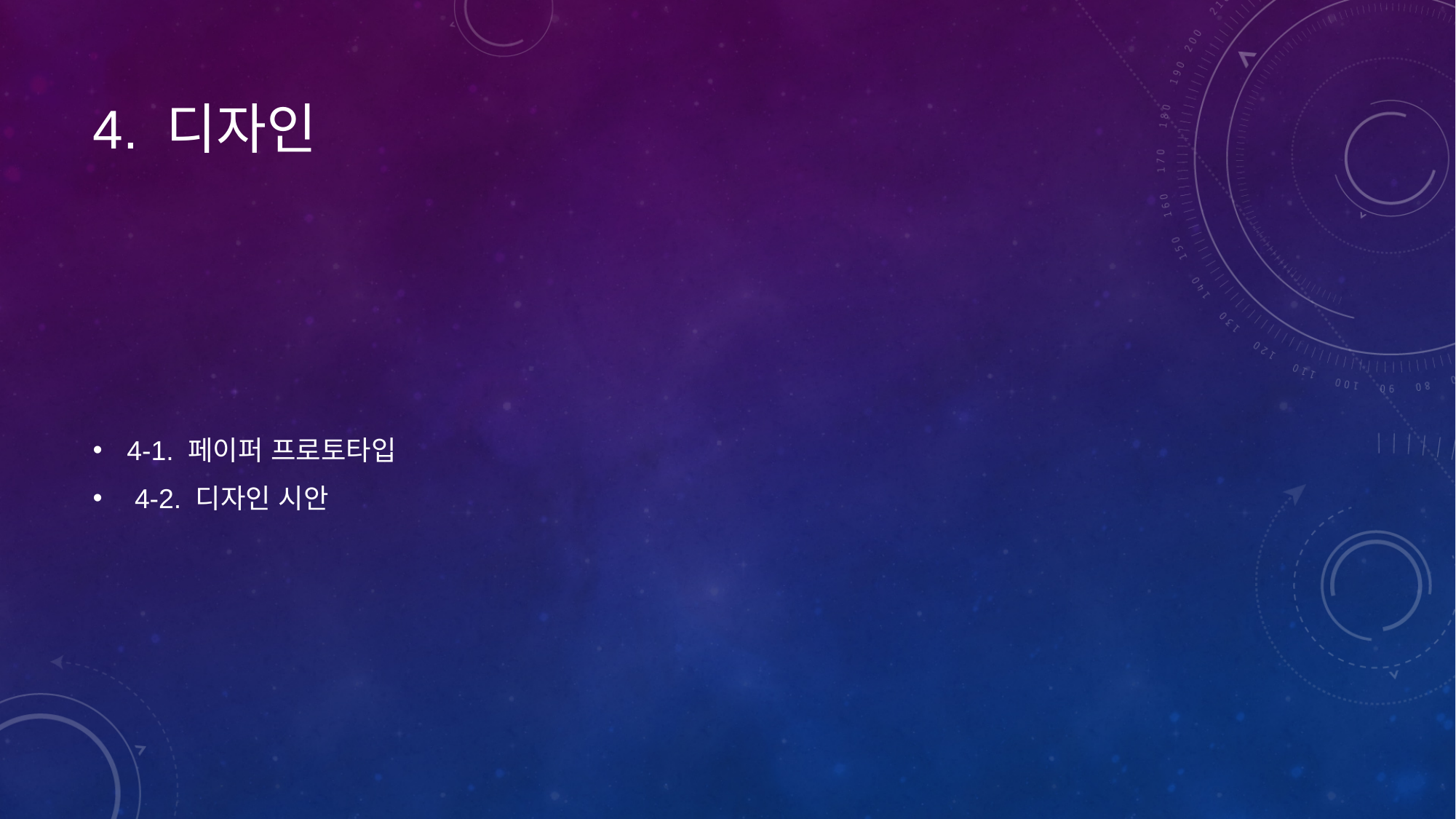

# 4. 디자인
4-1. 페이퍼 프로토타입
 4-2. 디자인 시안